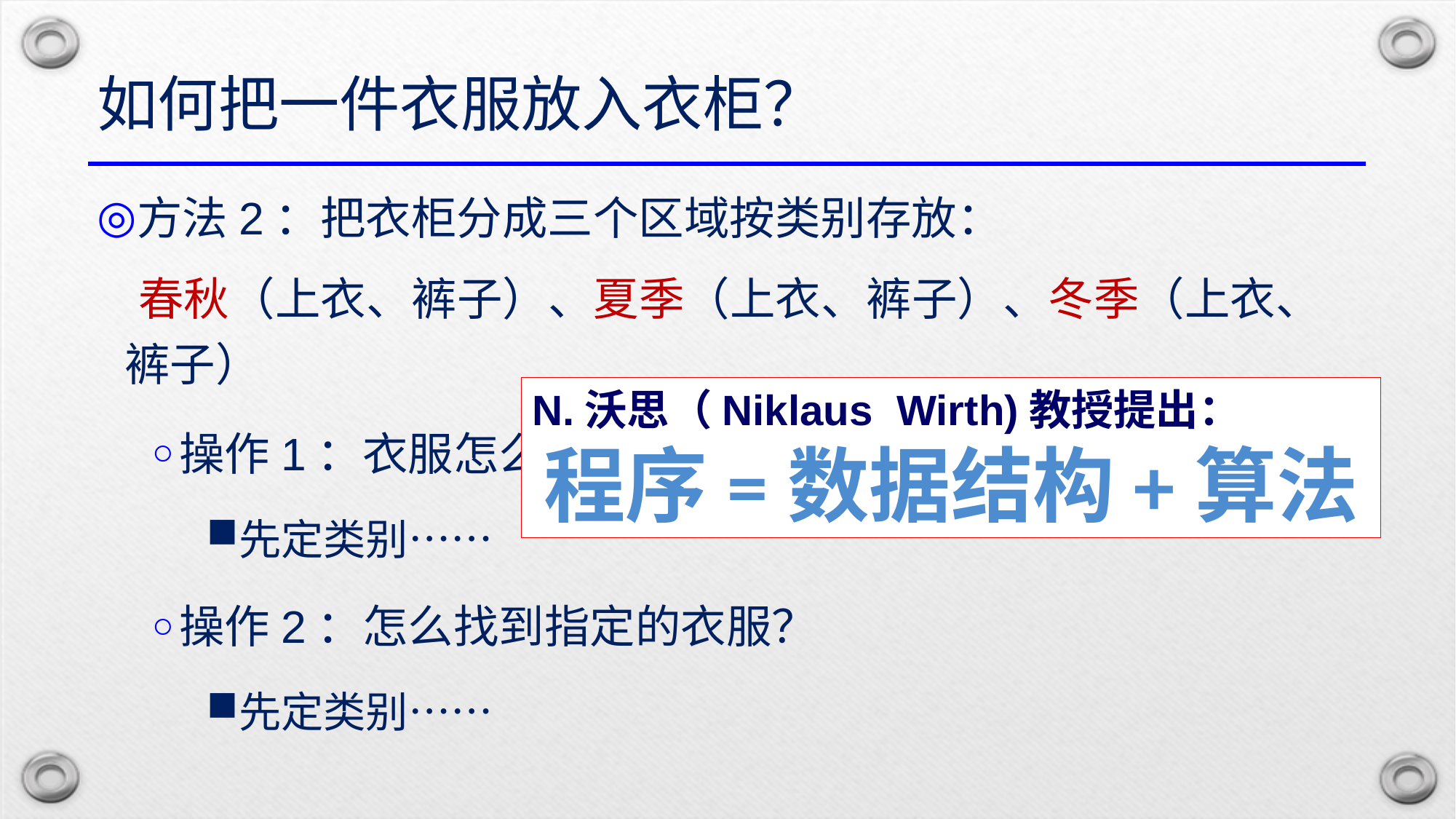

# 如何把一件衣服放入衣柜？
方法2：把衣柜分成三个区域按类别存放：
   春秋（上衣、裤子）、夏季（上衣、裤子）、冬季（上衣、裤子）
操作1：衣服怎么放入衣柜？
先定类别……
操作2：怎么找到指定的衣服？
先定类别……
N.沃思（Niklaus  Wirth)教授提出：
程序=数据结构+算法